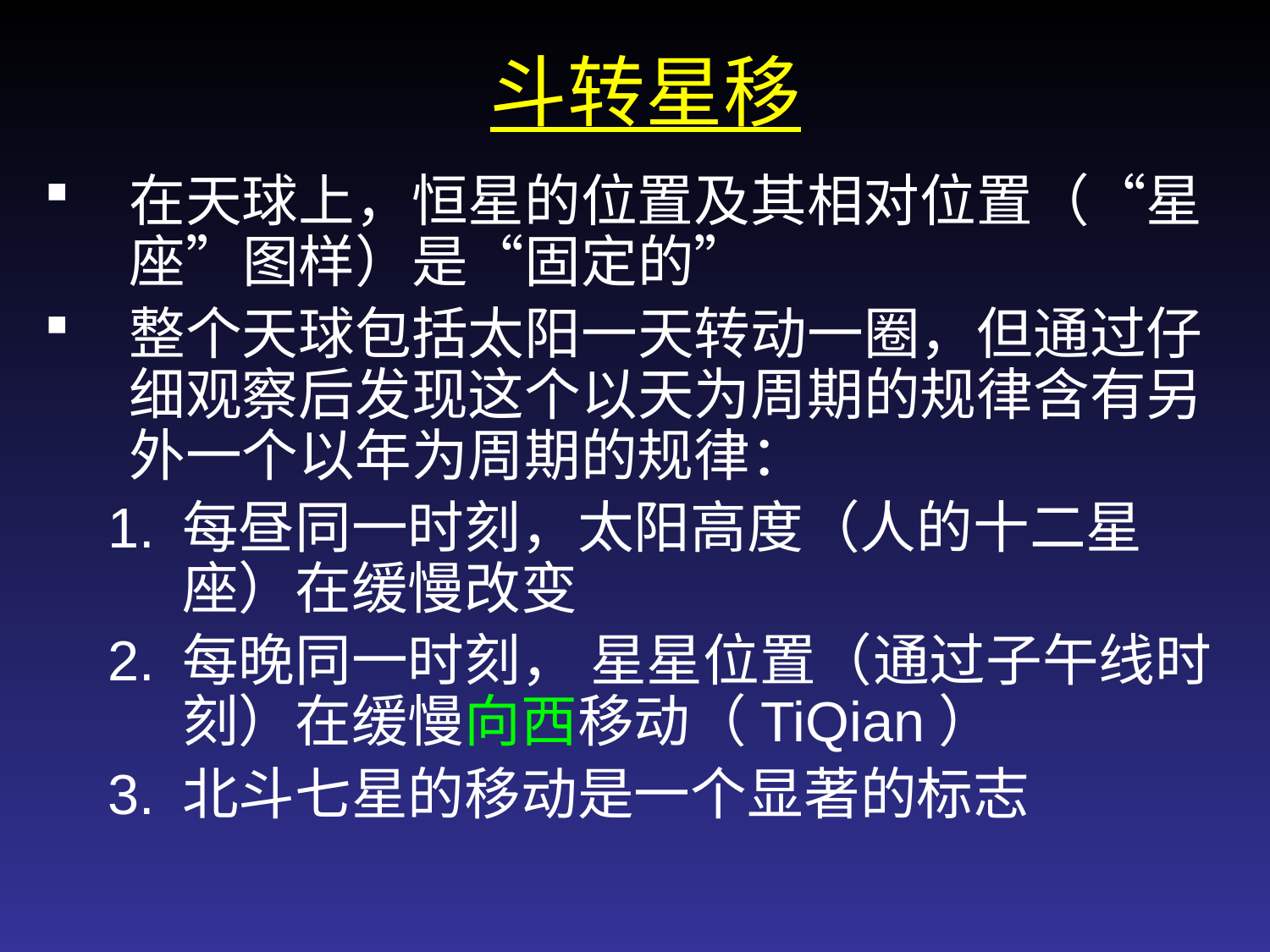

斗转星移
在天球上，恒星的位置及其相对位置（“星座”图样）是“固定的”
整个天球包括太阳一天转动一圈，但通过仔细观察后发现这个以天为周期的规律含有另外一个以年为周期的规律：
每昼同一时刻，太阳高度（人的十二星座）在缓慢改变
每晚同一时刻， 星星位置（通过子午线时刻）在缓慢向西移动（TiQian）
北斗七星的移动是一个显著的标志